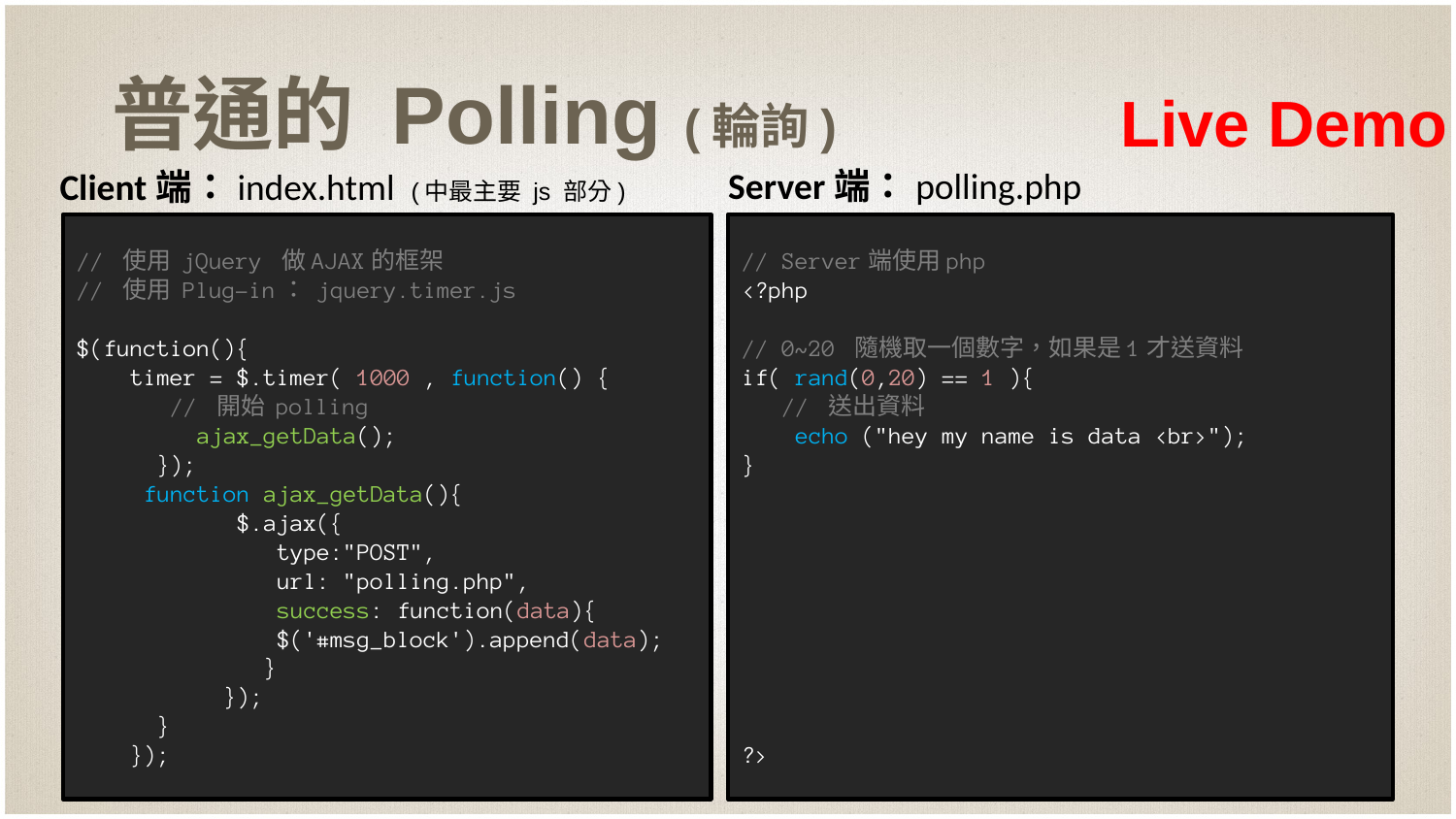

# 普通的 Polling (輪詢)
Live Demo
Server端：polling.php
Client端：index.html  (中最主要 js 部分)
// 使用 jQuery 做AJAX的框架
// 使用 Plug-in： jquery.timer.js

$(function(){
    timer = $.timer( 1000 , function() {
       // 開始 polling
         ajax_getData();
      });
     function ajax_getData(){
            $.ajax({
               type:"POST",
               url: "polling.php",
               success: function(data){
               $('#msg_block').append(data);
              }
           });
      }
    });
// Server端使用php
<?php

// 0~20 隨機取一個數字，如果是1才送資料
if( rand(0,20) == 1 ){
   // 送出資料
    echo ("hey my name is data <br>");
}

?>